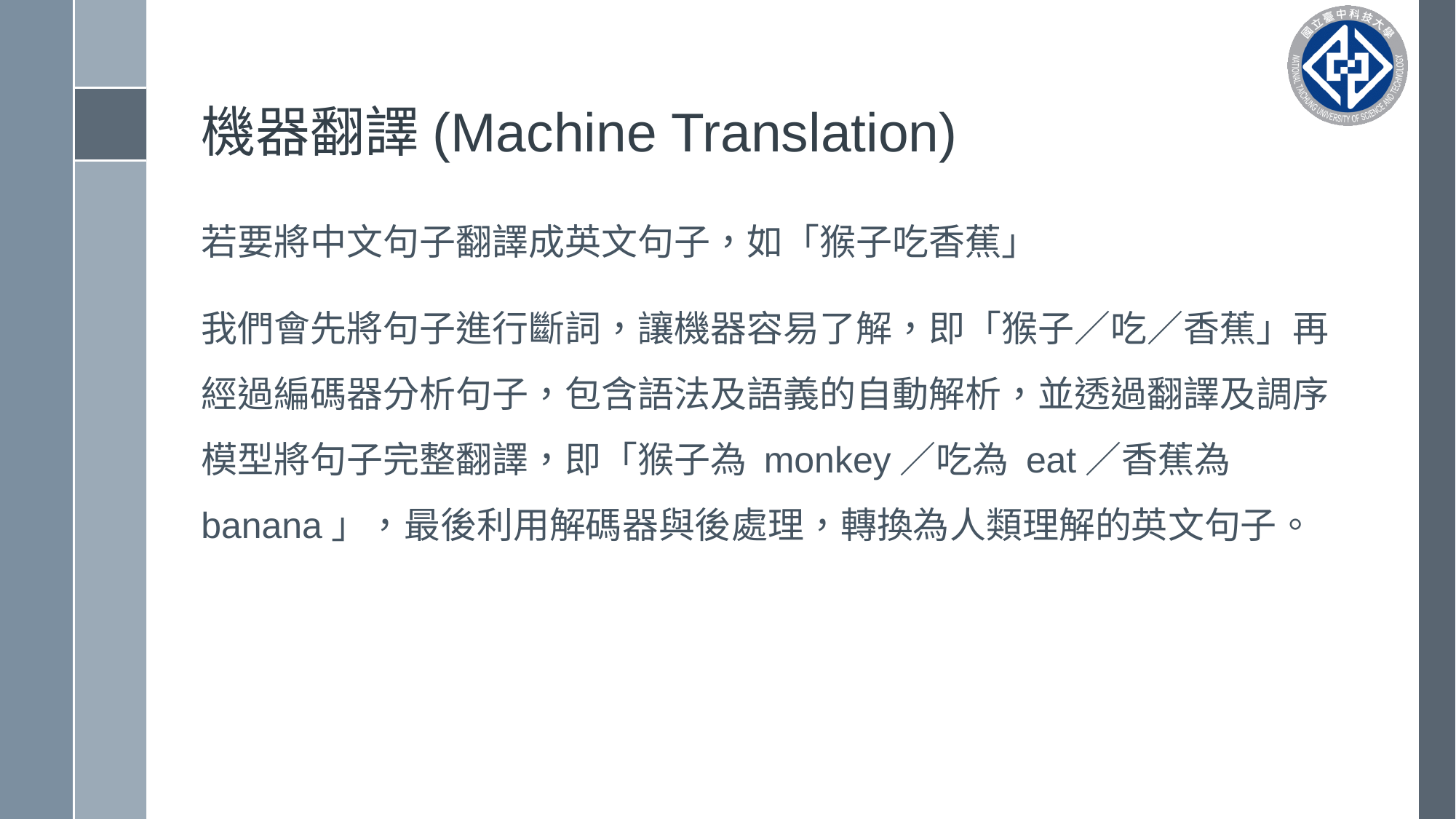

# 機器翻譯(Machine Translation)
若要將中文句子翻譯成英文句子，如「猴子吃香蕉」
我們會先將句子進行斷詞，讓機器容易了解，即「猴子／吃／香蕉」再經過編碼器分析句子，包含語法及語義的自動解析，並透過翻譯及調序模型將句子完整翻譯，即「猴子為 monkey／吃為 eat／香蕉為banana」，最後利用解碼器與後處理，轉換為人類理解的英文句子。